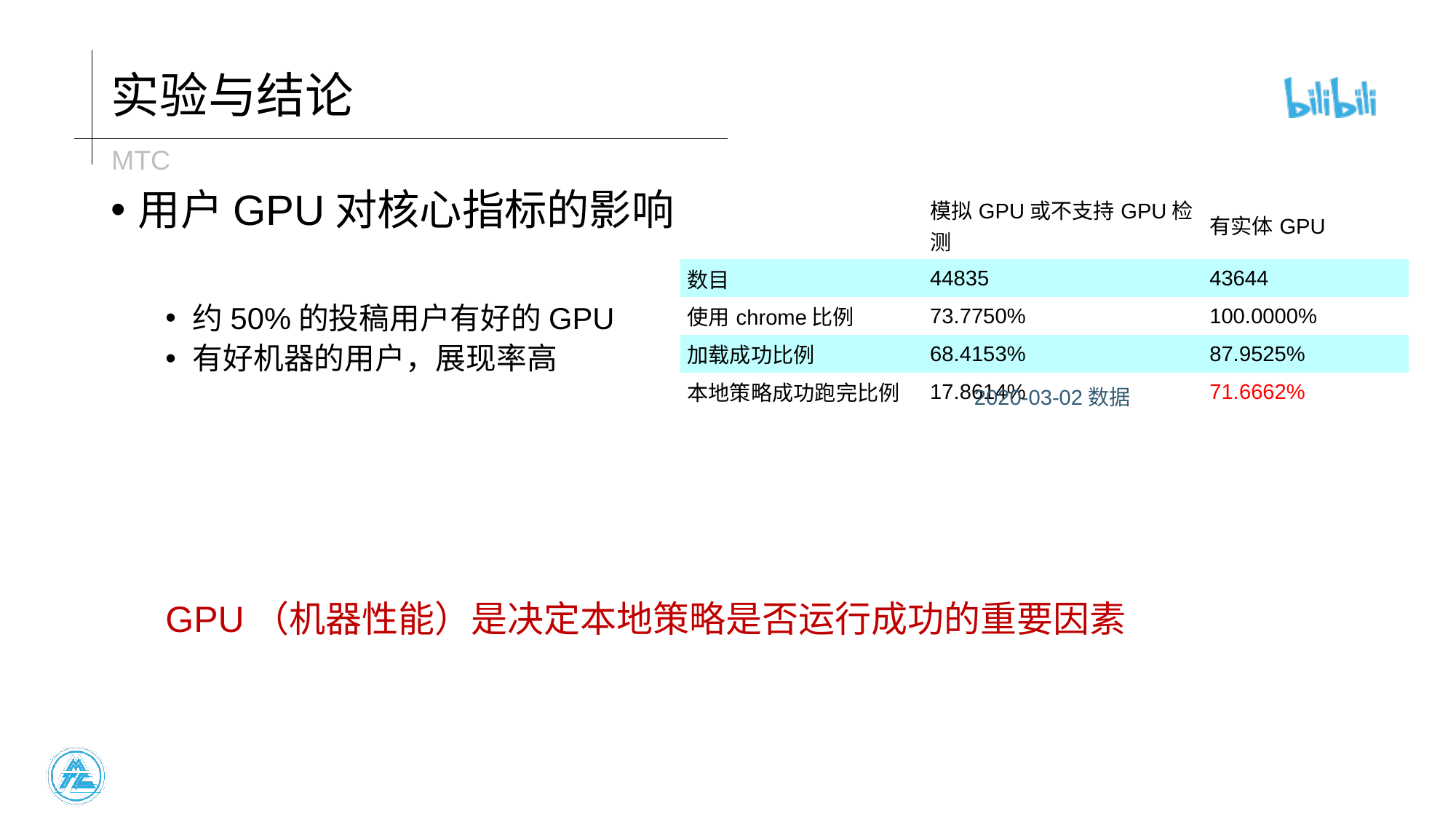

# 实验与结论
用户GPU对核心指标的影响

约50%的投稿用户有好的GPU
有好机器的用户，展现率高

GPU（机器性能）是决定本地策略是否运行成功的重要因素
|  | 模拟GPU或不支持GPU检测 | 有实体GPU |
| --- | --- | --- |
| 数目 | 44835 | 43644 |
| 使用chrome比例 | 73.7750% | 100.0000% |
| 加载成功比例 | 68.4153% | 87.9525% |
| 本地策略成功跑完比例 | 17.8614% | 71.6662% |
2020-03-02数据